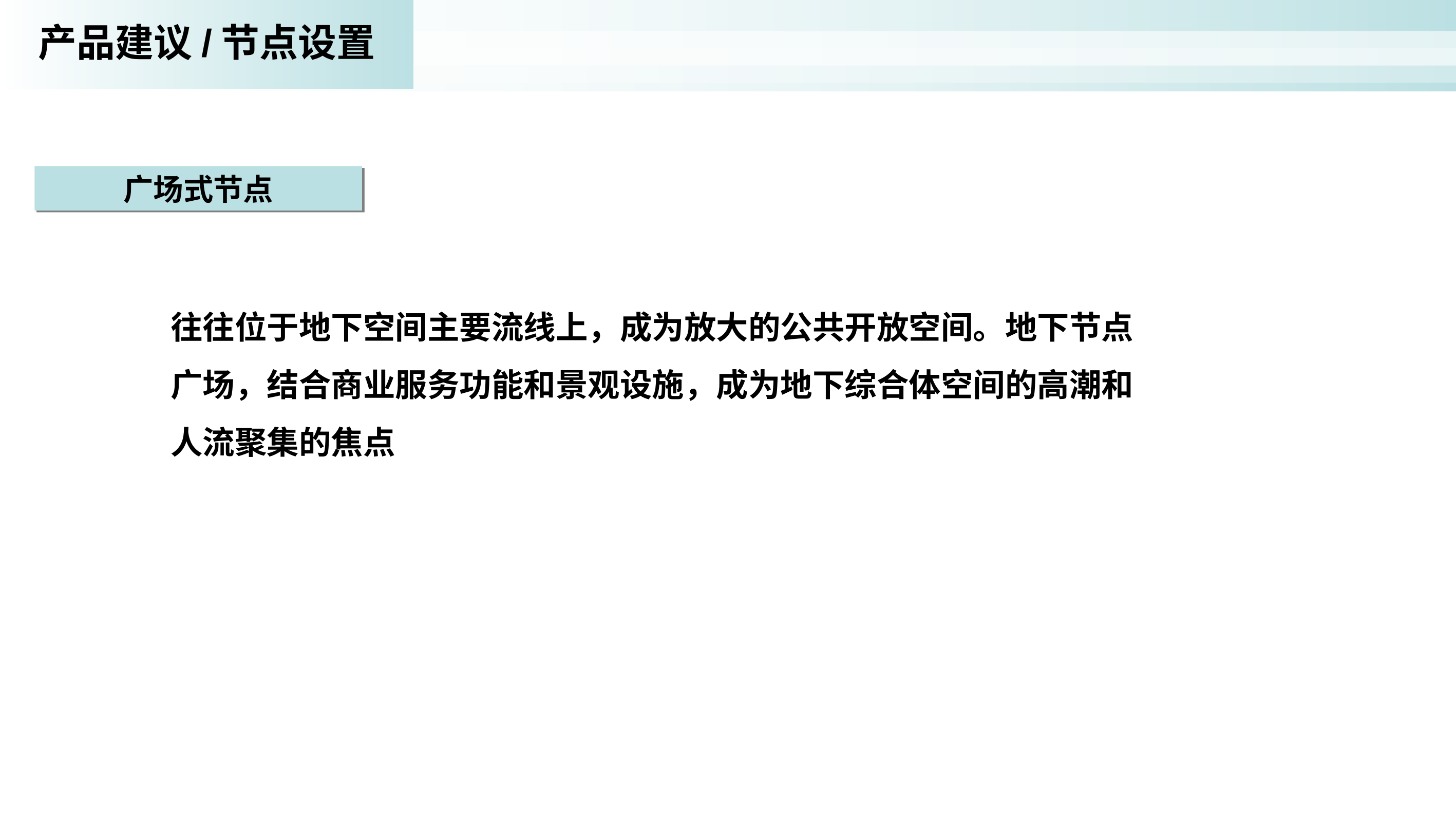

产品建议/节点设置
广场式节点
往往位于地下空间主要流线上，成为放大的公共开放空间。地下节点广场，结合商业服务功能和景观设施，成为地下综合体空间的高潮和人流聚集的焦点